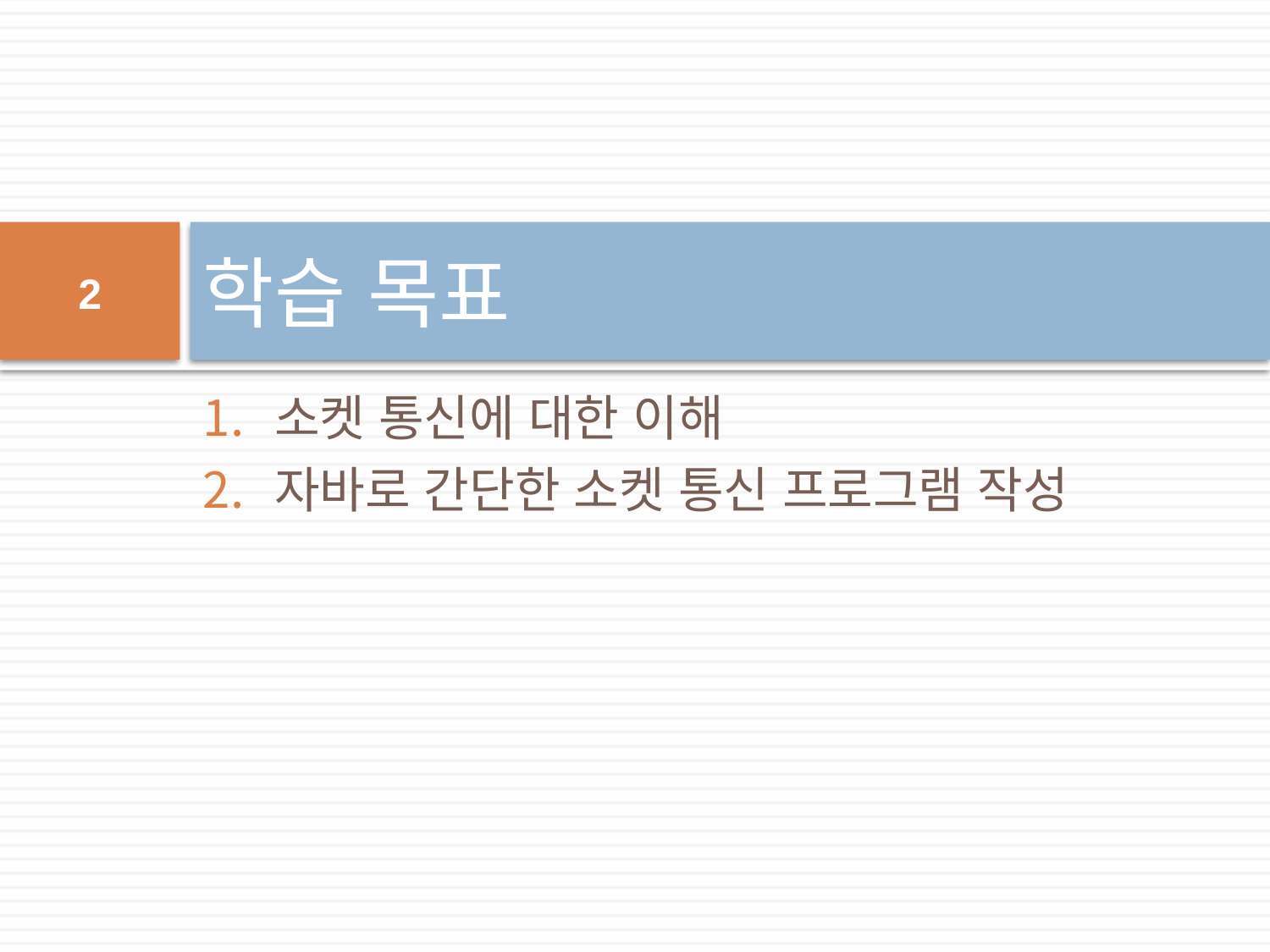

# 학습 목표
2
소켓 통신에 대한 이해
자바로 간단한 소켓 통신 프로그램 작성